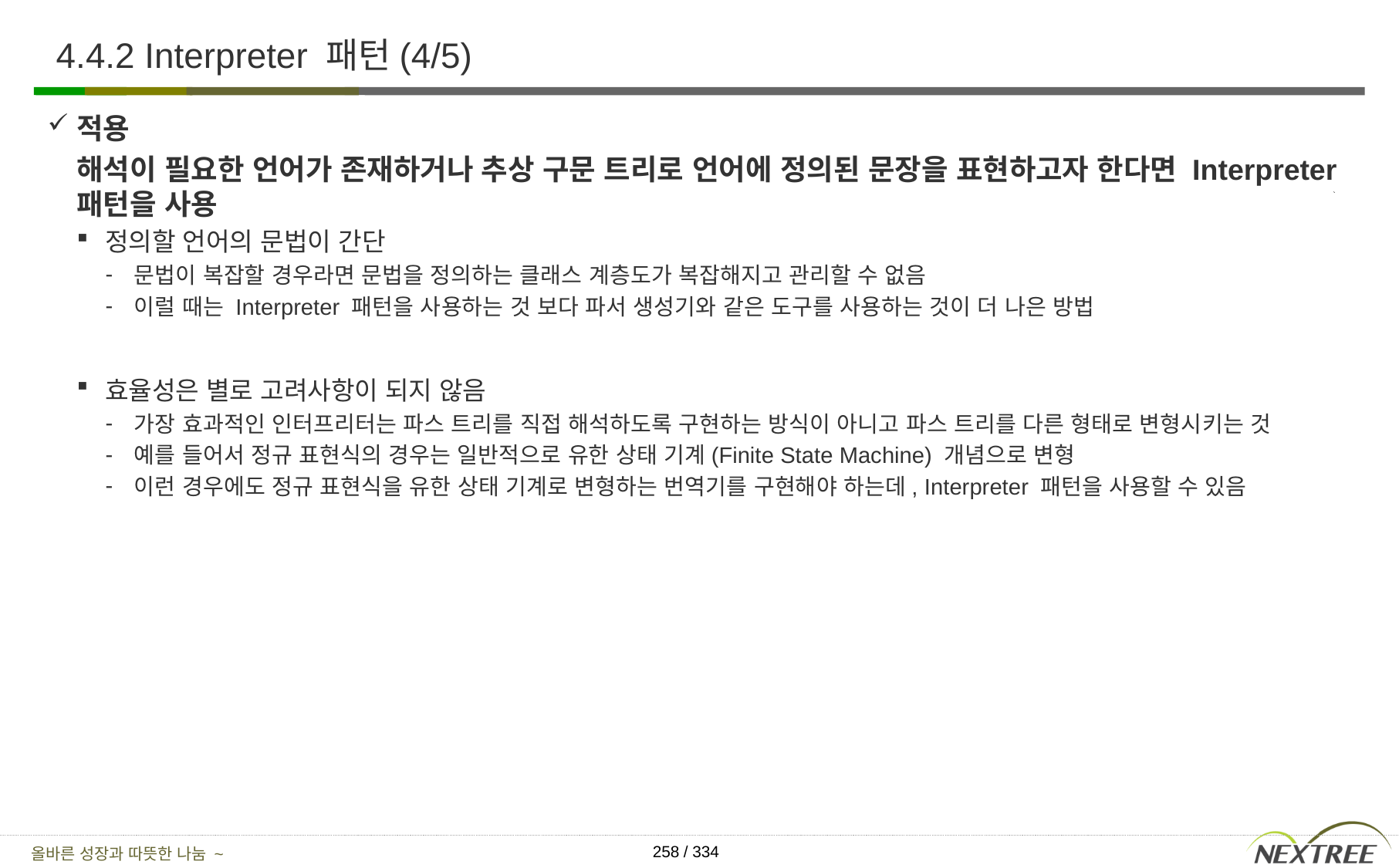

# 4.4.2 Interpreter 패턴(4/5)
적용
	해석이 필요한 언어가 존재하거나 추상 구문 트리로 언어에 정의된 문장을 표현하고자 한다면 Interpreter 패턴을 사용
정의할 언어의 문법이 간단
문법이 복잡할 경우라면 문법을 정의하는 클래스 계층도가 복잡해지고 관리할 수 없음
이럴 때는 Interpreter 패턴을 사용하는 것 보다 파서 생성기와 같은 도구를 사용하는 것이 더 나은 방법

효율성은 별로 고려사항이 되지 않음
가장 효과적인 인터프리터는 파스 트리를 직접 해석하도록 구현하는 방식이 아니고 파스 트리를 다른 형태로 변형시키는 것
예를 들어서 정규 표현식의 경우는 일반적으로 유한 상태 기계(Finite State Machine) 개념으로 변형
이런 경우에도 정규 표현식을 유한 상태 기계로 변형하는 번역기를 구현해야 하는데, Interpreter 패턴을 사용할 수 있음